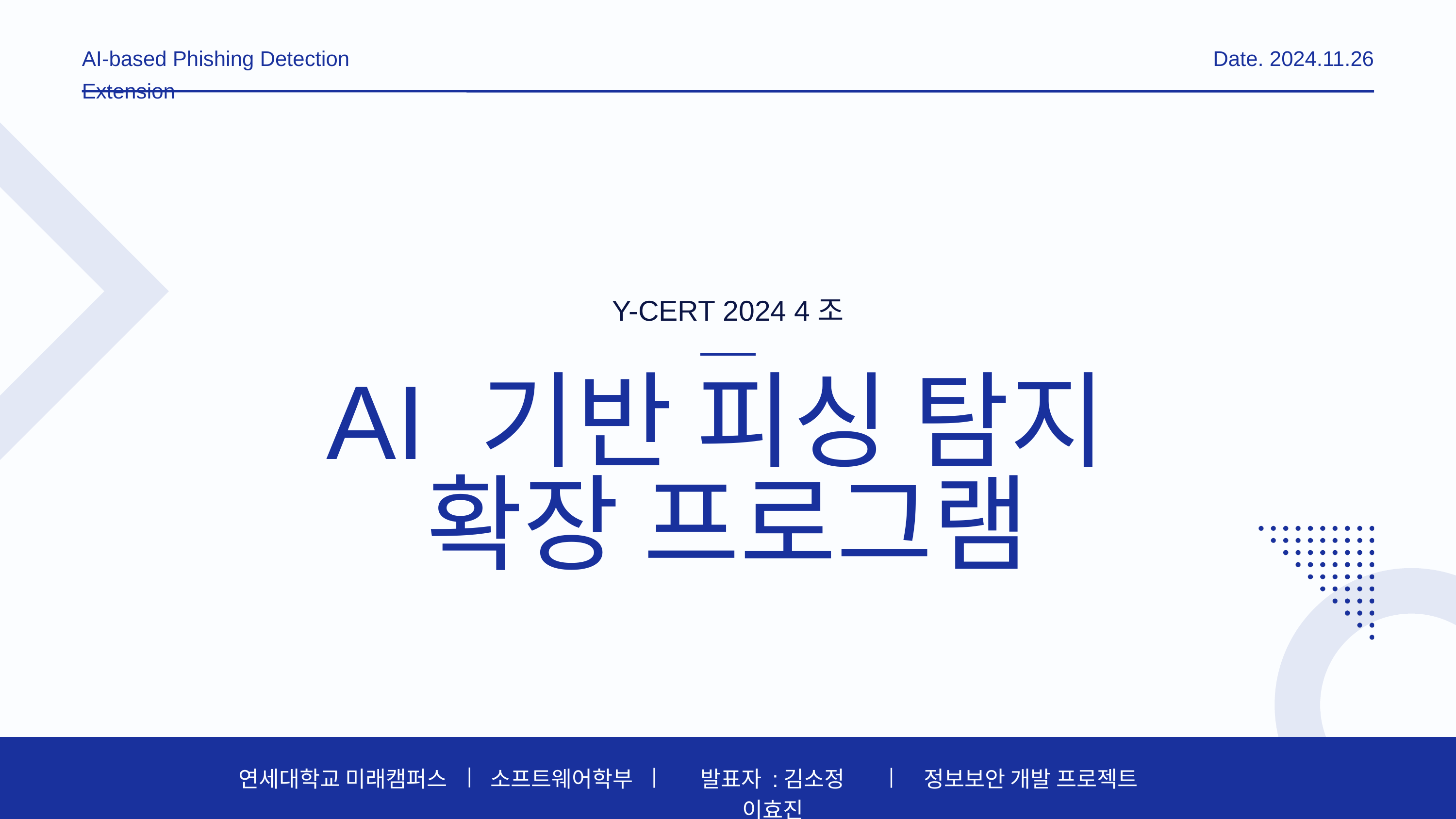

AI-based Phishing Detection Extension
Date. 2024.11.26

Y-CERT 2024 4조

AI 기반 피싱 탐지
확장 프로그램

연세대학교 미래캠퍼스
소프트웨어학부
발표자 :김소정 이효진
정보보안 개발 프로젝트